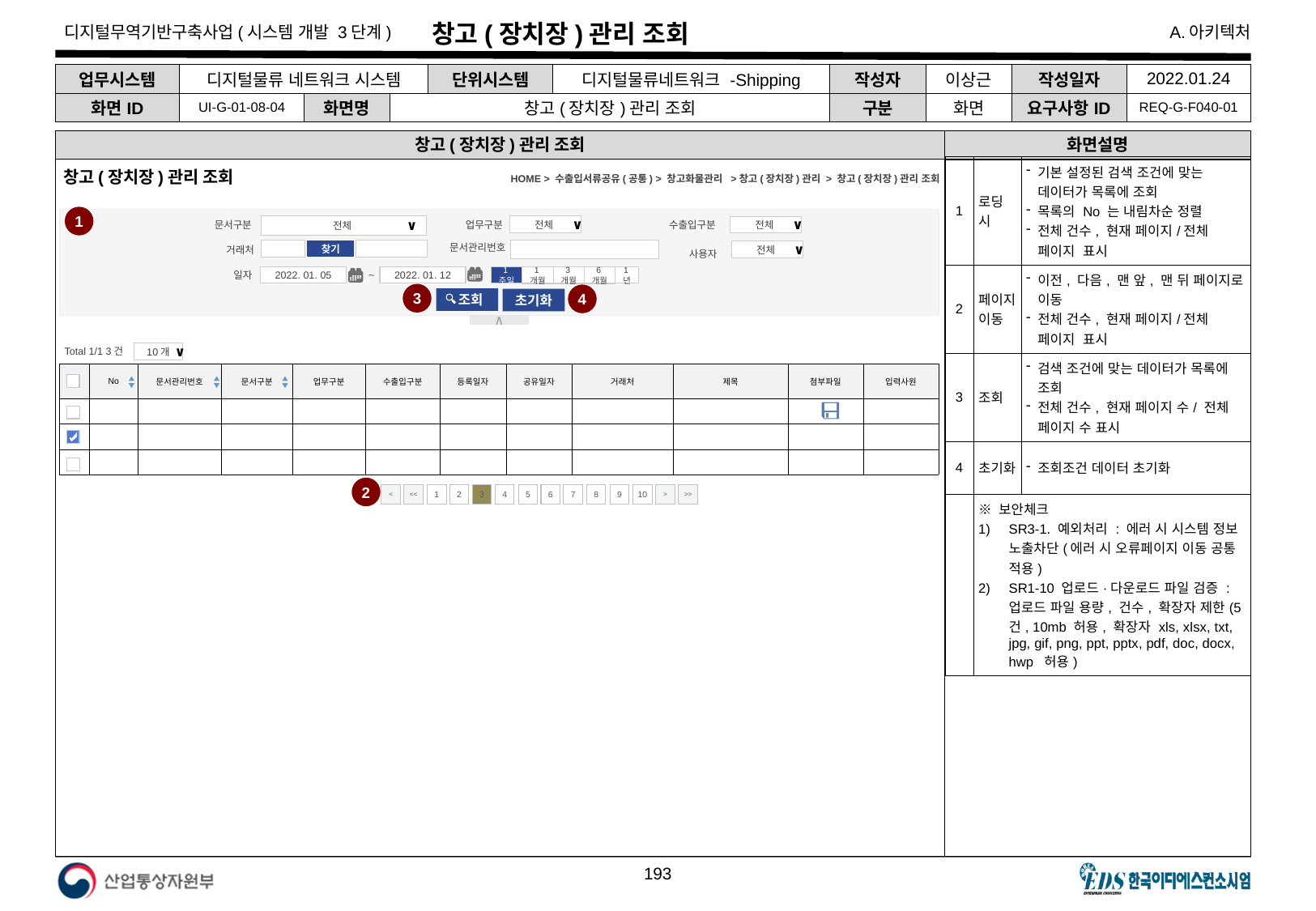

# 창고(장치장)관리 조회
| 업무시스템 | 디지털물류 네트워크 시스템 |  |  | 단위시스템 | 디지털물류네트워크 -Shipping | 작성자 | 이상근 | 작성일자 | 2022.01.24 |
| --- | --- | --- | --- | --- | --- | --- | --- | --- | --- |
| 화면ID | UI-G-01-08-04 | 화면명 | 창고(장치장)관리 조회 |  |  | 구분 | 화면 | 요구사항ID | REQ-G-F040-01 |
창고(장치장)관리 조회
화면설명

| 1 | 로딩 시 | 기본 설정된 검색 조건에 맞는 데이터가 목록에 조회 목록의 No 는 내림차순 정렬 전체 건수, 현재 페이지/전체 페이지 표시 |
| --- | --- | --- |
| 2 | 페이지 이동 | 이전, 다음, 맨 앞, 맨 뒤 페이지로 이동 전체 건수, 현재 페이지/전체 페이지 표시 |
| 3 | 조회 | 검색 조건에 맞는 데이터가 목록에 조회 전체 건수, 현재 페이지 수/ 전체 페이지 수 표시 |
| 4 | 초기화 | 조회조건 데이터 초기화 |
|  | ※ 보안체크 SR3-1. 예외처리 : 에러 시 시스템 정보 노출차단(에러 시 오류페이지 이동 공통 적용) SR1-10 업로드·다운로드 파일 검증 : 업로드 파일 용량, 건수, 확장자 제한(5건, 10mb 허용, 확장자 xls, xlsx, txt, jpg, gif, png, ppt, pptx, pdf, doc, docx, hwp 허용) |  |
창고(장치장)관리 조회

HOME > 수출입서류공유(공통) > 창고화물관리  >창고(장치장)관리 > 창고(장치장)관리 조회
1

∧
문서구분
수출입구분
업무구분
전체
∨
전체
∨
전체
∨
문서관리번호
거래처

찾기
전체
∨
사용자
일자
1주일
2022. 01. 05
~
2022. 01. 12

1년
1개월
6개월
3개월
3
4
 조회

초기화
Total 1/1 3건
10개
∨
▲
▼
|  | No | 문서관리번호 | 문서구분 | 업무구분 | 수출입구분 | 등록일자 | 공유일자 | 거래처 | 제목 | 첨부파일 | 입력사원 |
| --- | --- | --- | --- | --- | --- | --- | --- | --- | --- | --- | --- |
|  |  |  |  |  |  |  |  |  |  |  |  |
|  |  |  |  |  |  |  |  |  |  |  |  |
|  |  |  |  |  |  |  |  |  |  |  |  |

2
<
<<
1
2
3
4
5
6
7
8
9
10
>
>>
▲
▼